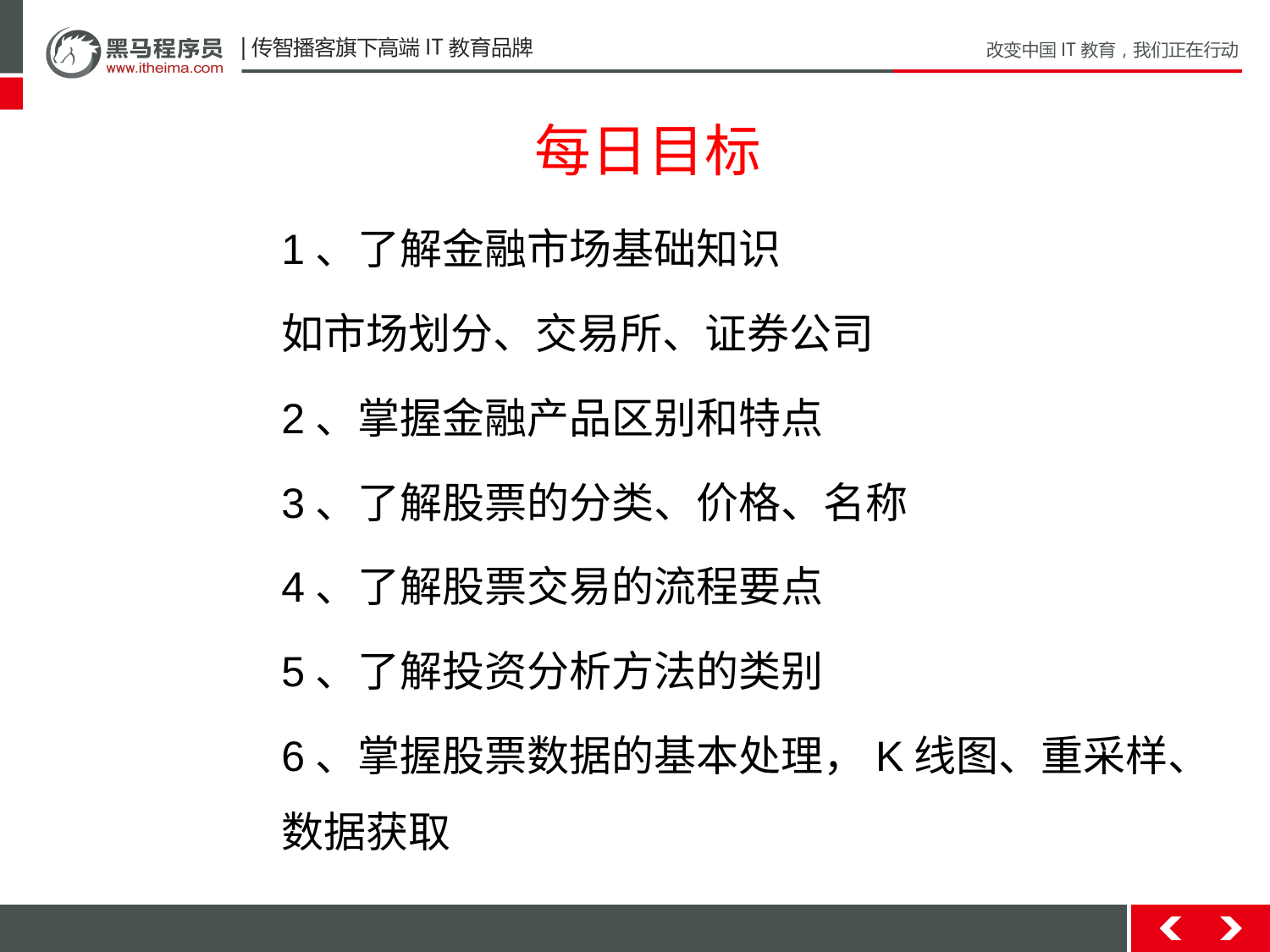

每日目标
1、了解金融市场基础知识
如市场划分、交易所、证券公司
2、掌握金融产品区别和特点
3、了解股票的分类、价格、名称
4、了解股票交易的流程要点
5、了解投资分析方法的类别
6、掌握股票数据的基本处理，K线图、重采样、数据获取